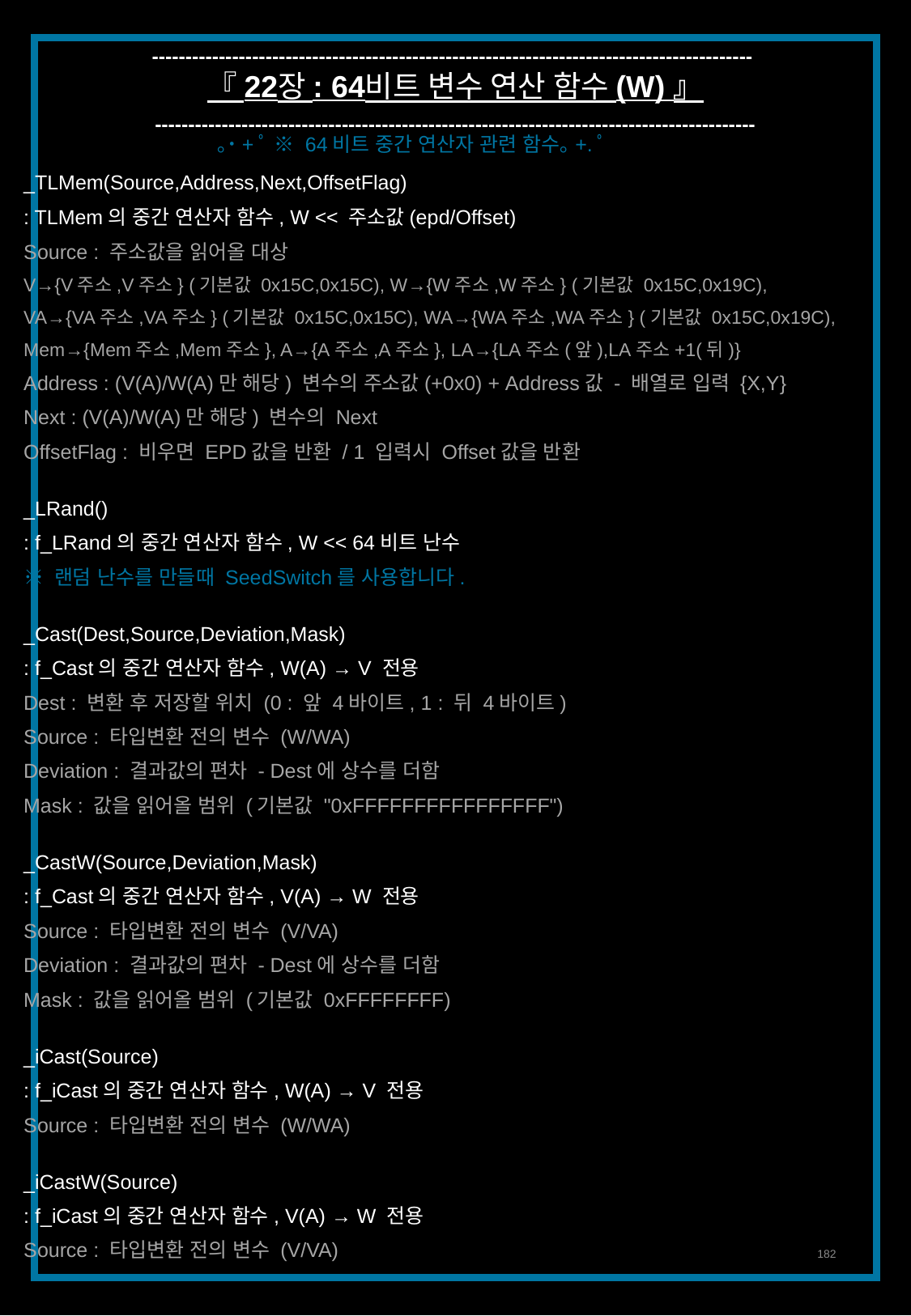

------------------------------------------------------------------------------------------
『 22장 : 64비트 변수 연산 함수 (W) 』
------------------------------------------------------------------------------------------

｡˙+ﾟ ※ 64비트 중간 연산자 관련 함수｡+.ﾟ
_TLMem(Source,Address,Next,OffsetFlag)
: TLMem의 중간 연산자 함수, W << 주소값(epd/Offset)
Source : 주소값을 읽어올 대상
V→{V주소,V주소} (기본값 0x15C,0x15C), W→{W주소,W주소} (기본값 0x15C,0x19C),
VA→{VA주소,VA주소} (기본값 0x15C,0x15C), WA→{WA주소,WA주소} (기본값 0x15C,0x19C),
Mem→{Mem주소,Mem주소}, A→{A주소,A주소}, LA→{LA주소(앞),LA주소+1(뒤)}
Address : (V(A)/W(A)만 해당) 변수의 주소값(+0x0) + Address값 - 배열로 입력 {X,Y}
Next : (V(A)/W(A)만 해당) 변수의 Next
OffsetFlag : 비우면 EPD값을 반환 / 1 입력시 Offset값을 반환

_LRand()
: f_LRand의 중간 연산자 함수, W << 64비트 난수
※ 랜덤 난수를 만들때 SeedSwitch를 사용합니다.

_Cast(Dest,Source,Deviation,Mask)
: f_Cast의 중간 연산자 함수, W(A) → V 전용
Dest : 변환 후 저장할 위치 (0 : 앞 4바이트, 1 : 뒤 4바이트)
Source : 타입변환 전의 변수 (W/WA)
Deviation : 결과값의 편차 - Dest에 상수를 더함
Mask : 값을 읽어올 범위 (기본값 "0xFFFFFFFFFFFFFFFF")

_CastW(Source,Deviation,Mask)
: f_Cast의 중간 연산자 함수, V(A) → W 전용
Source : 타입변환 전의 변수 (V/VA)
Deviation : 결과값의 편차 - Dest에 상수를 더함
Mask : 값을 읽어올 범위 (기본값 0xFFFFFFFF)

_iCast(Source)
: f_iCast의 중간 연산자 함수, W(A) → V 전용
Source : 타입변환 전의 변수 (W/WA)

_iCastW(Source)
: f_iCast의 중간 연산자 함수, V(A) → W 전용
Source : 타입변환 전의 변수 (V/VA)
182